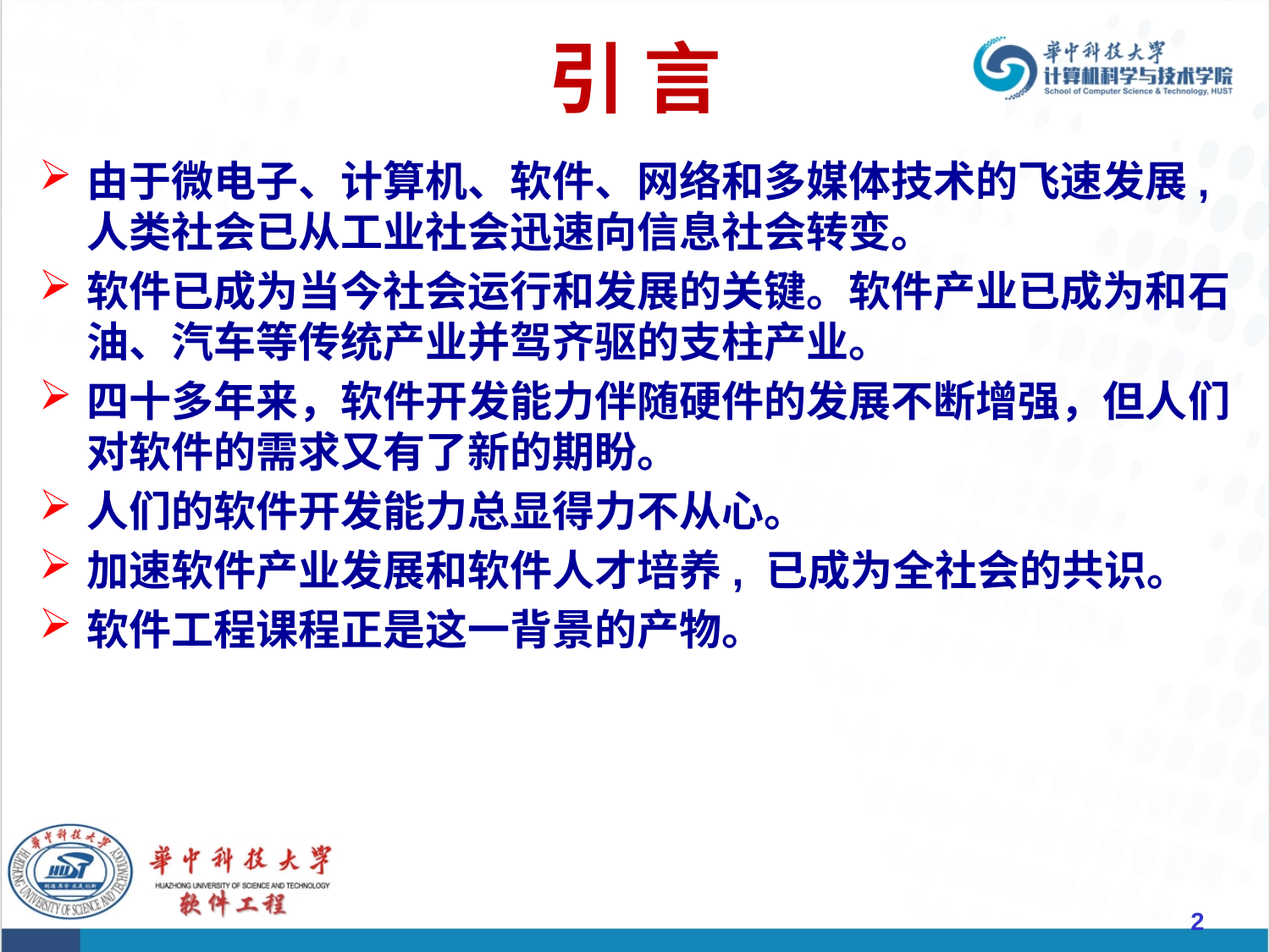

# 引 言
由于微电子、计算机、软件、网络和多媒体技术的飞速发展, 人类社会已从工业社会迅速向信息社会转变。
软件已成为当今社会运行和发展的关键。软件产业已成为和石油、汽车等传统产业并驾齐驱的支柱产业。
四十多年来，软件开发能力伴随硬件的发展不断增强，但人们对软件的需求又有了新的期盼。
人们的软件开发能力总显得力不从心。
加速软件产业发展和软件人才培养, 已成为全社会的共识。
软件工程课程正是这一背景的产物。
2